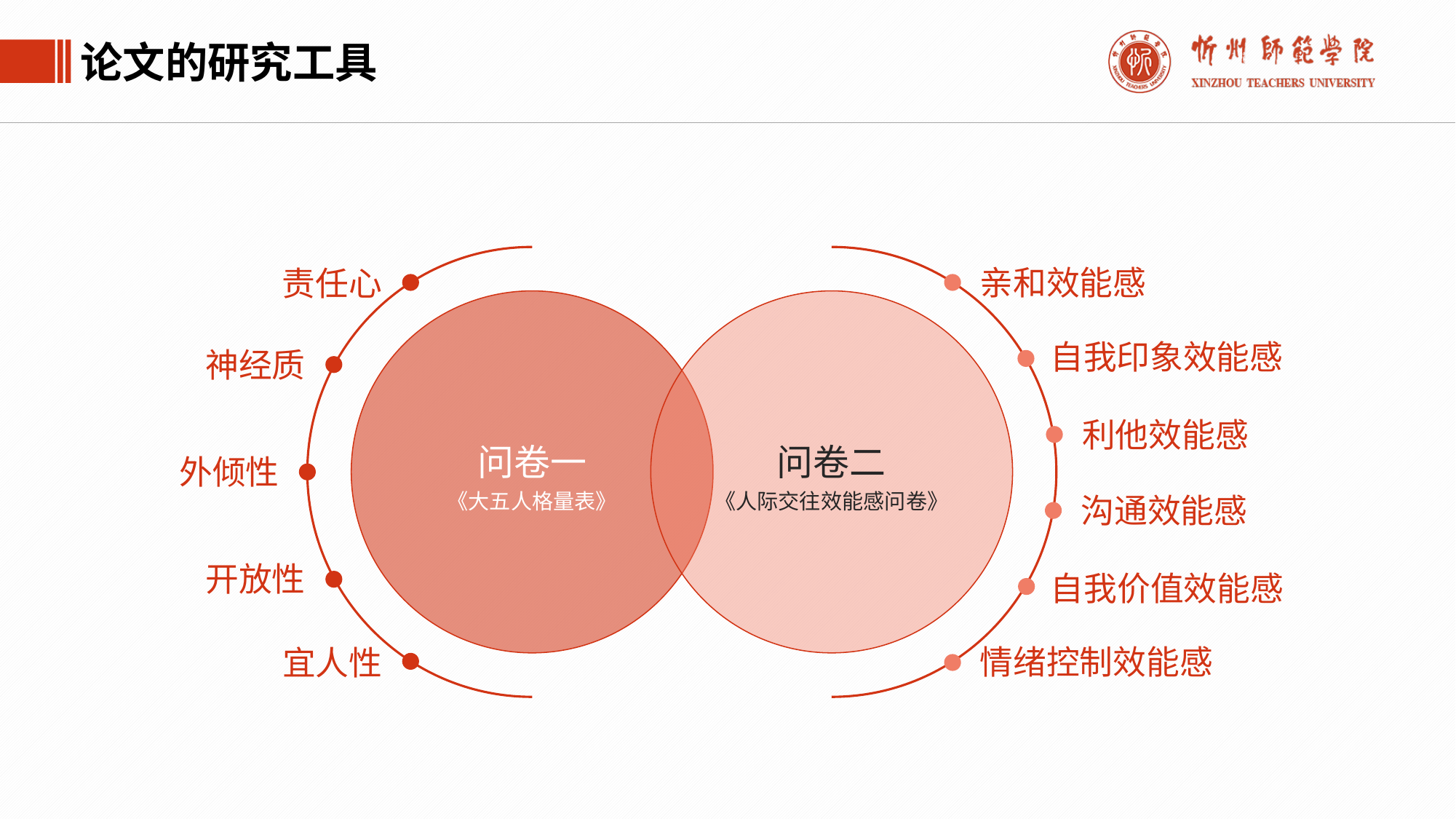

论文的研究工具

亲和效能感
责任心

问卷一
《大五人格量表》
问卷二
《人际交往效能感问卷》
自我印象效能感
神经质

利他效能感

外倾性

沟通效能感

开放性
自我价值效能感

情绪控制效能感
宜人性